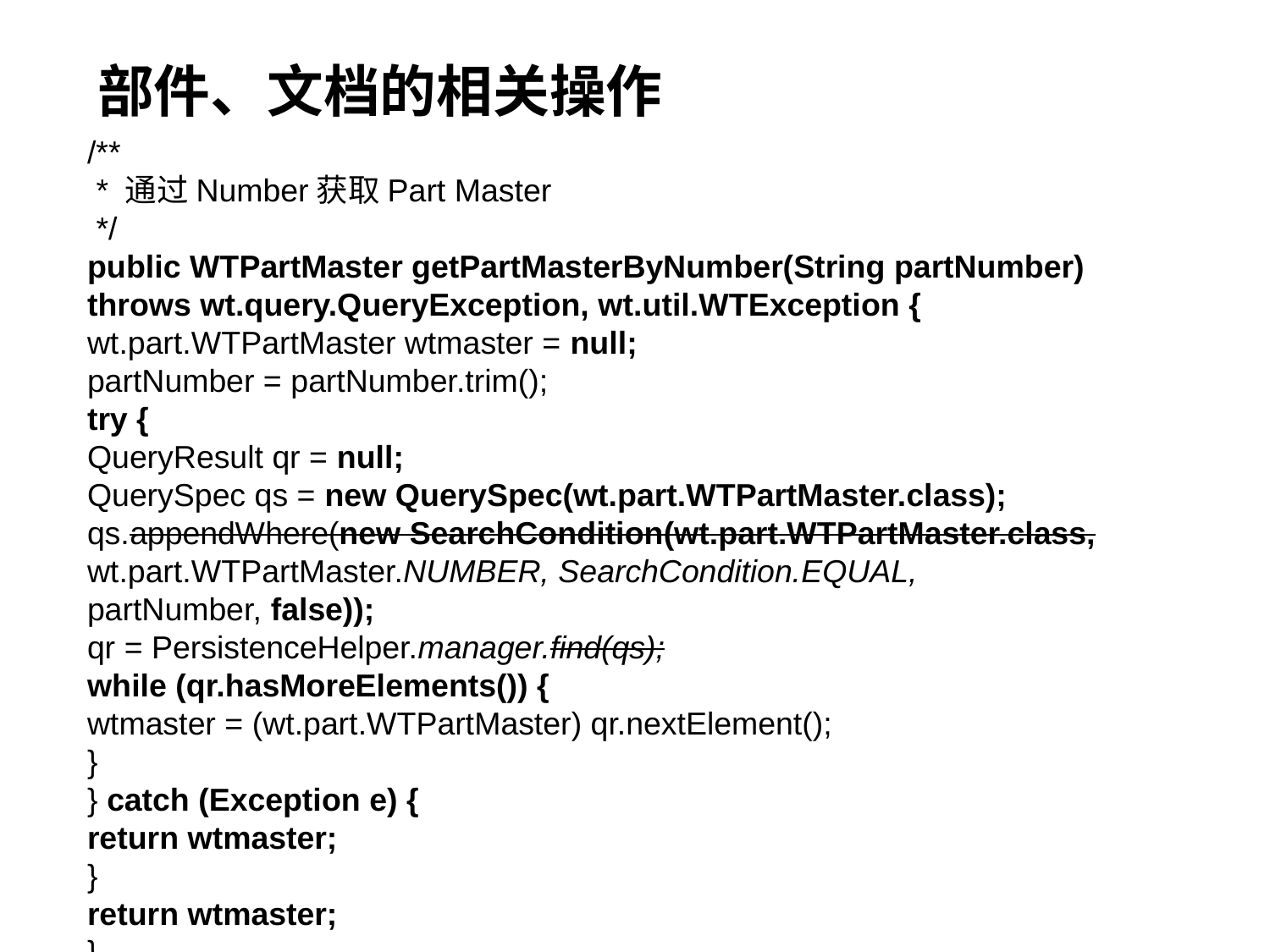

# 部件、文档的相关操作
/**
 * 通过Number获取Part Master
 */
public WTPartMaster getPartMasterByNumber(String partNumber)
throws wt.query.QueryException, wt.util.WTException {
wt.part.WTPartMaster wtmaster = null;
partNumber = partNumber.trim();
try {
QueryResult qr = null;
QuerySpec qs = new QuerySpec(wt.part.WTPartMaster.class);
qs.appendWhere(new SearchCondition(wt.part.WTPartMaster.class,
wt.part.WTPartMaster.NUMBER, SearchCondition.EQUAL,
partNumber, false));
qr = PersistenceHelper.manager.find(qs);
while (qr.hasMoreElements()) {
wtmaster = (wt.part.WTPartMaster) qr.nextElement();
}
} catch (Exception e) {
return wtmaster;
}
return wtmaster;
}